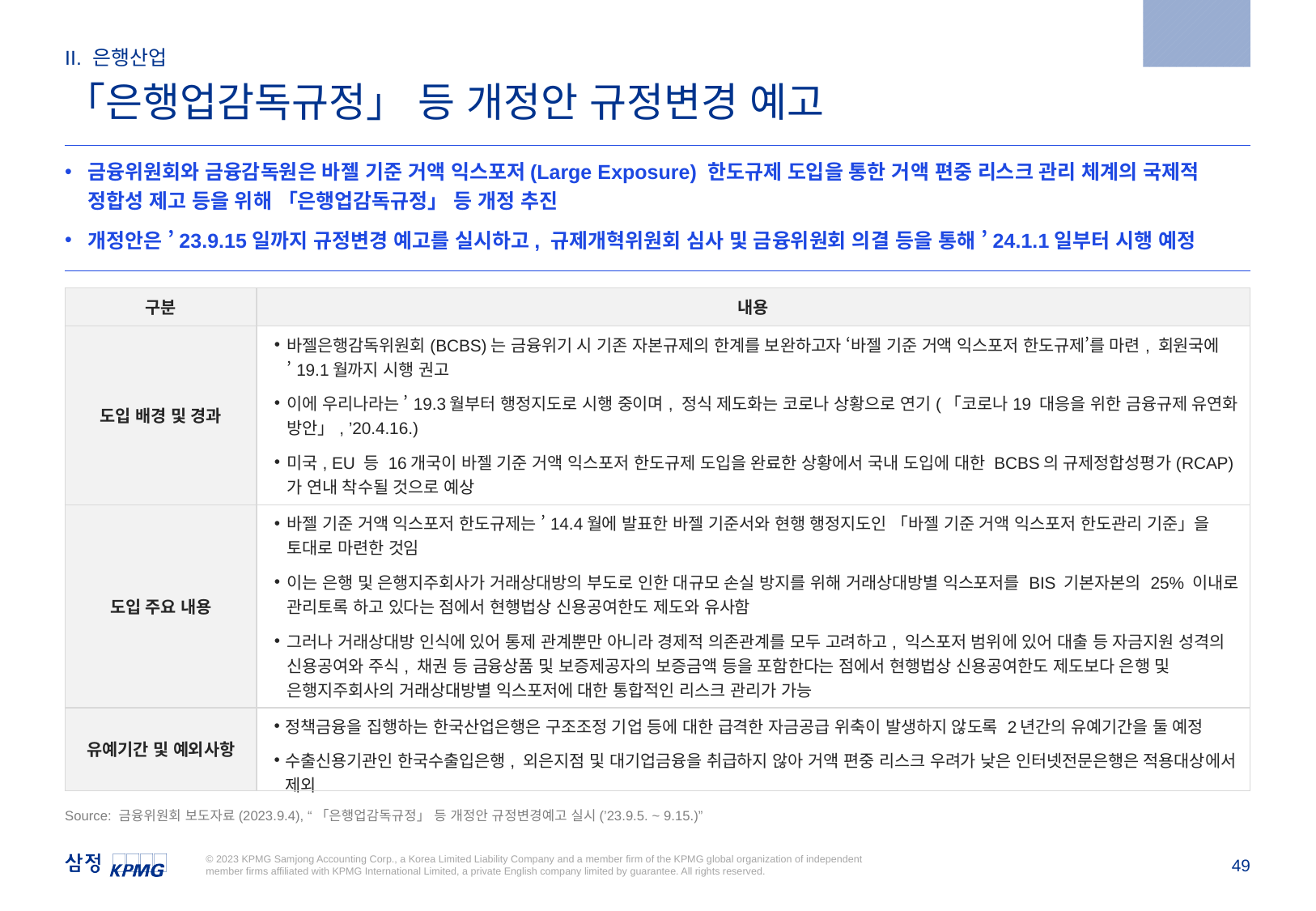

2023.9.4
II. 은행산업
「은행업감독규정」 등 개정안 규정변경 예고
금융위원회와 금융감독원은 바젤 기준 거액 익스포저(Large Exposure) 한도규제 도입을 통한 거액 편중 리스크 관리 체계의 국제적 정합성 제고 등을 위해 「은행업감독규정」 등 개정 추진
개정안은 ’23.9.15일까지 규정변경 예고를 실시하고, 규제개혁위원회 심사 및 금융위원회 의결 등을 통해 ’24.1.1일부터 시행 예정
| 구분 | 내용 |
| --- | --- |
| 도입 배경 및 경과 | 바젤은행감독위원회(BCBS)는 금융위기 시 기존 자본규제의 한계를 보완하고자 ‘바젤 기준 거액 익스포저 한도규제’를 마련, 회원국에 ’19.1월까지 시행 권고 이에 우리나라는 ’19.3월부터 행정지도로 시행 중이며, 정식 제도화는 코로나 상황으로 연기(「코로나19 대응을 위한 금융규제 유연화 방안」, ’20.4.16.) 미국, EU 등 16개국이 바젤 기준 거액 익스포저 한도규제 도입을 완료한 상황에서 국내 도입에 대한 BCBS의 규제정합성평가(RCAP)가 연내 착수될 것으로 예상 |
| 도입 주요 내용 | 바젤 기준 거액 익스포저 한도규제는 ’14.4월에 발표한 바젤 기준서와 현행 행정지도인 「바젤 기준 거액 익스포저 한도관리 기준」을 토대로 마련한 것임 이는 은행 및 은행지주회사가 거래상대방의 부도로 인한 대규모 손실 방지를 위해 거래상대방별 익스포저를 BIS 기본자본의 25% 이내로 관리토록 하고 있다는 점에서 현행법상 신용공여한도 제도와 유사함 그러나 거래상대방 인식에 있어 통제 관계뿐만 아니라 경제적 의존관계를 모두 고려하고, 익스포저 범위에 있어 대출 등 자금지원 성격의 신용공여와 주식, 채권 등 금융상품 및 보증제공자의 보증금액 등을 포함한다는 점에서 현행법상 신용공여한도 제도보다 은행 및 은행지주회사의 거래상대방별 익스포저에 대한 통합적인 리스크 관리가 가능 |
| 유예기간 및 예외사항 | 정책금융을 집행하는 한국산업은행은 구조조정 기업 등에 대한 급격한 자금공급 위축이 발생하지 않도록 2년간의 유예기간을 둘 예정 수출신용기관인 한국수출입은행, 외은지점 및 대기업금융을 취급하지 않아 거액 편중 리스크 우려가 낮은 인터넷전문은행은 적용대상에서 제외 |
Source: 금융위원회 보도자료(2023.9.4), “「은행업감독규정」 등 개정안 규정변경예고 실시(’23.9.5. ~ 9.15.)”